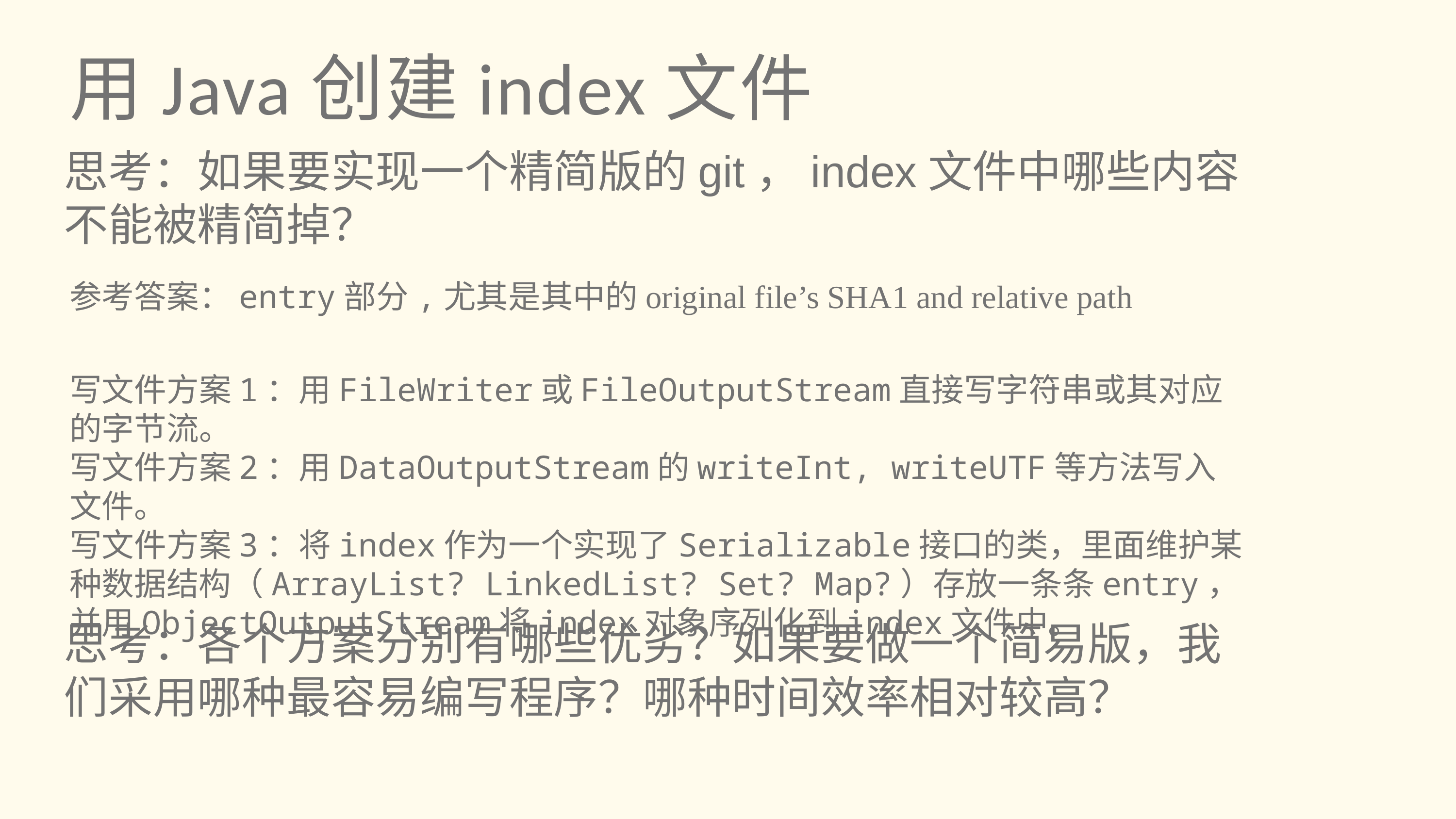

用Java创建index文件
思考：如果要实现一个精简版的git，index文件中哪些内容不能被精简掉？
参考答案：entry部分,尤其是其中的original file’s SHA1 and relative path
写文件方案1：用FileWriter或FileOutputStream直接写字符串或其对应的字节流。
写文件方案2：用DataOutputStream的writeInt, writeUTF等方法写入文件。
写文件方案3：将index作为一个实现了Serializable接口的类，里面维护某种数据结构（ArrayList? LinkedList? Set? Map?）存放一条条entry，并用ObjectOutputStream将index对象序列化到index文件中。
思考：各个方案分别有哪些优劣？如果要做一个简易版，我们采用哪种最容易编写程序？哪种时间效率相对较高？